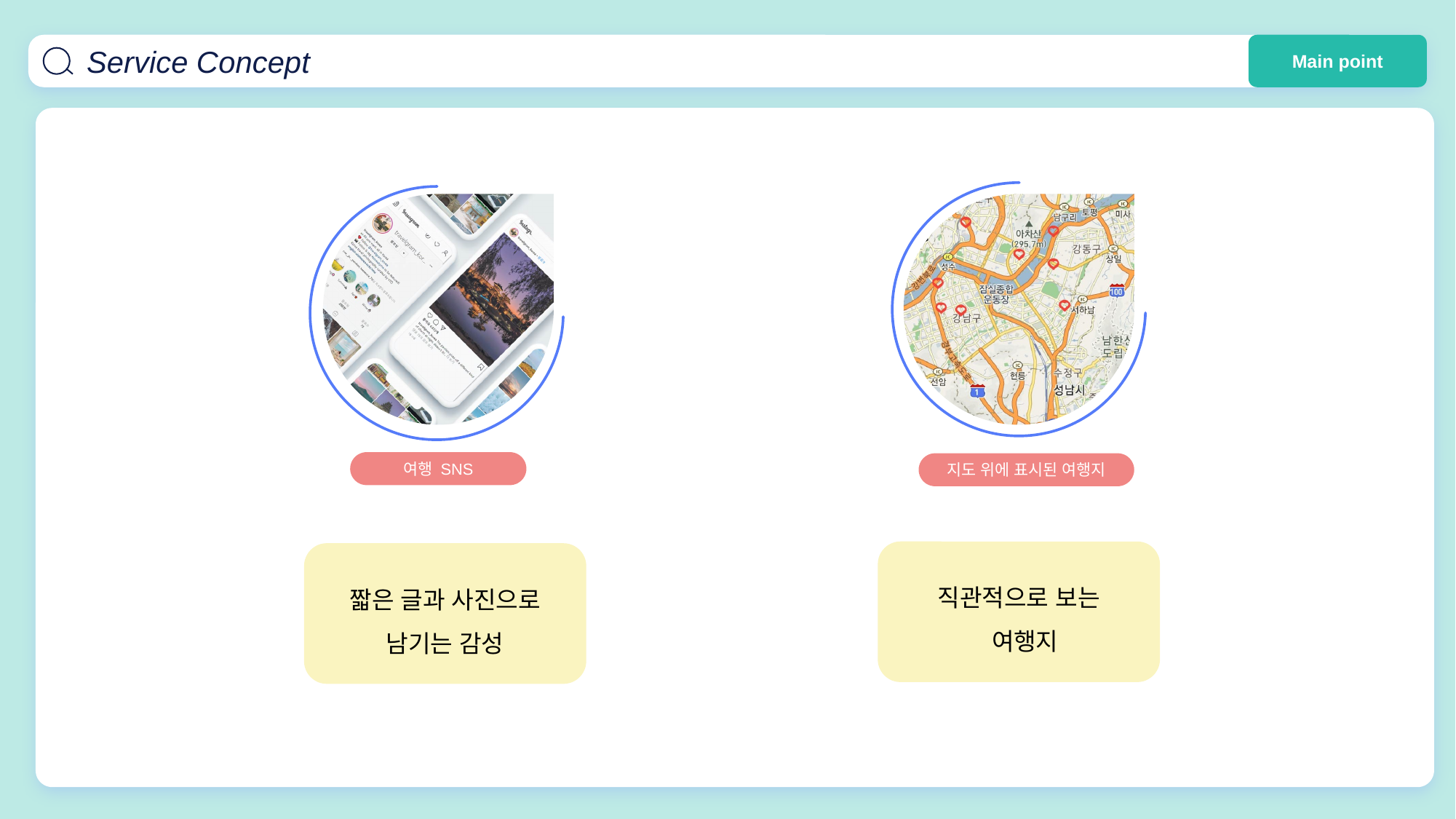

Service Concept
Main point

여행 SNS
지도 위에 표시된 여행지
직관적으로 보는
 여행지
짧은 글과 사진으로
남기는 감성